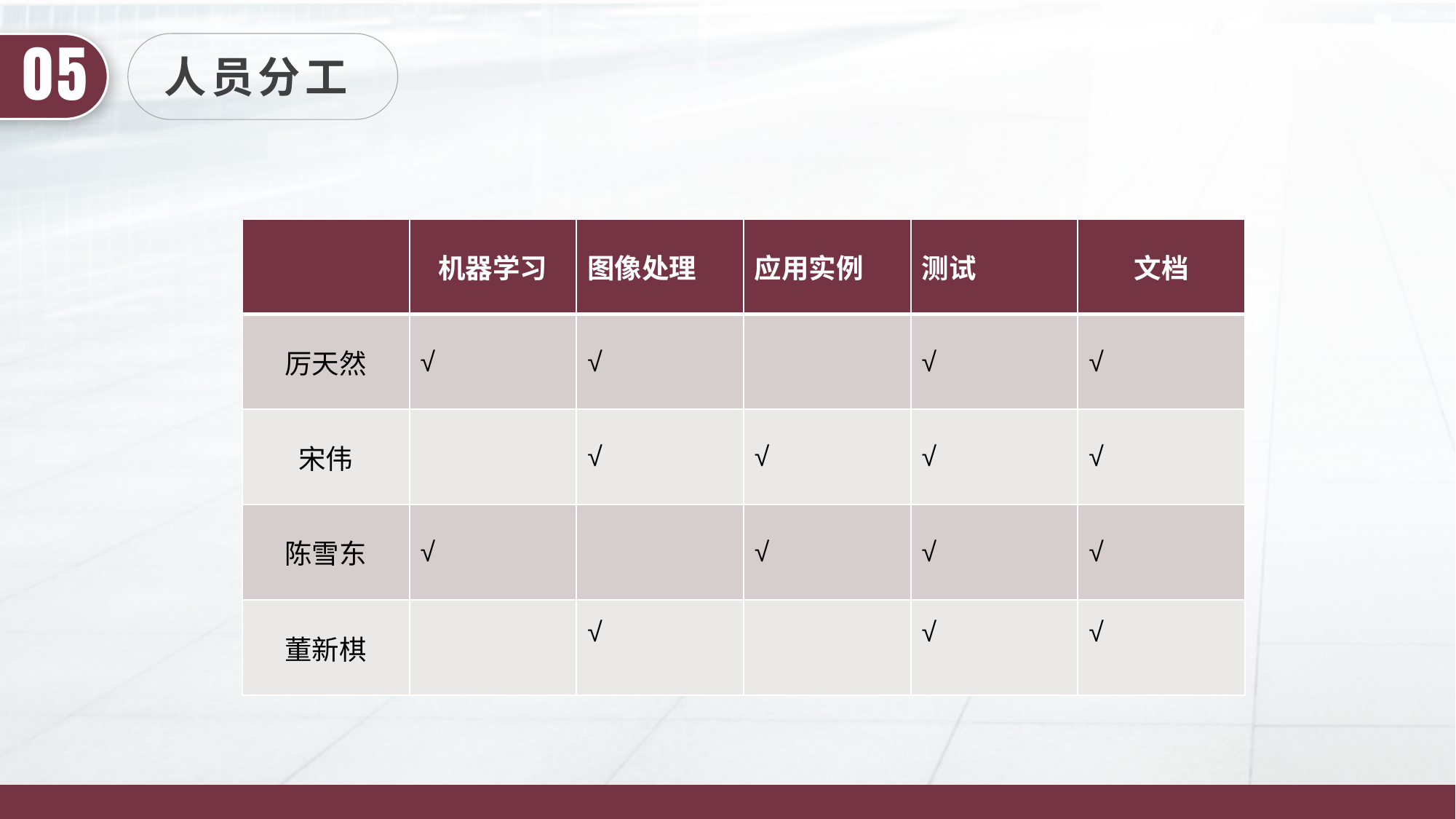

05
人员分工
|  | 机器学习 | 图像处理 | 应用实例 | 测试 | 文档 |
| --- | --- | --- | --- | --- | --- |
| 厉天然 | √ | √ |  | √ | √ |
| 宋伟 |  | √ | √ | √ | √ |
| 陈雪东 | √ |  | √ | √ | √ |
| 董新棋 |  | √ |  | √ | √ |